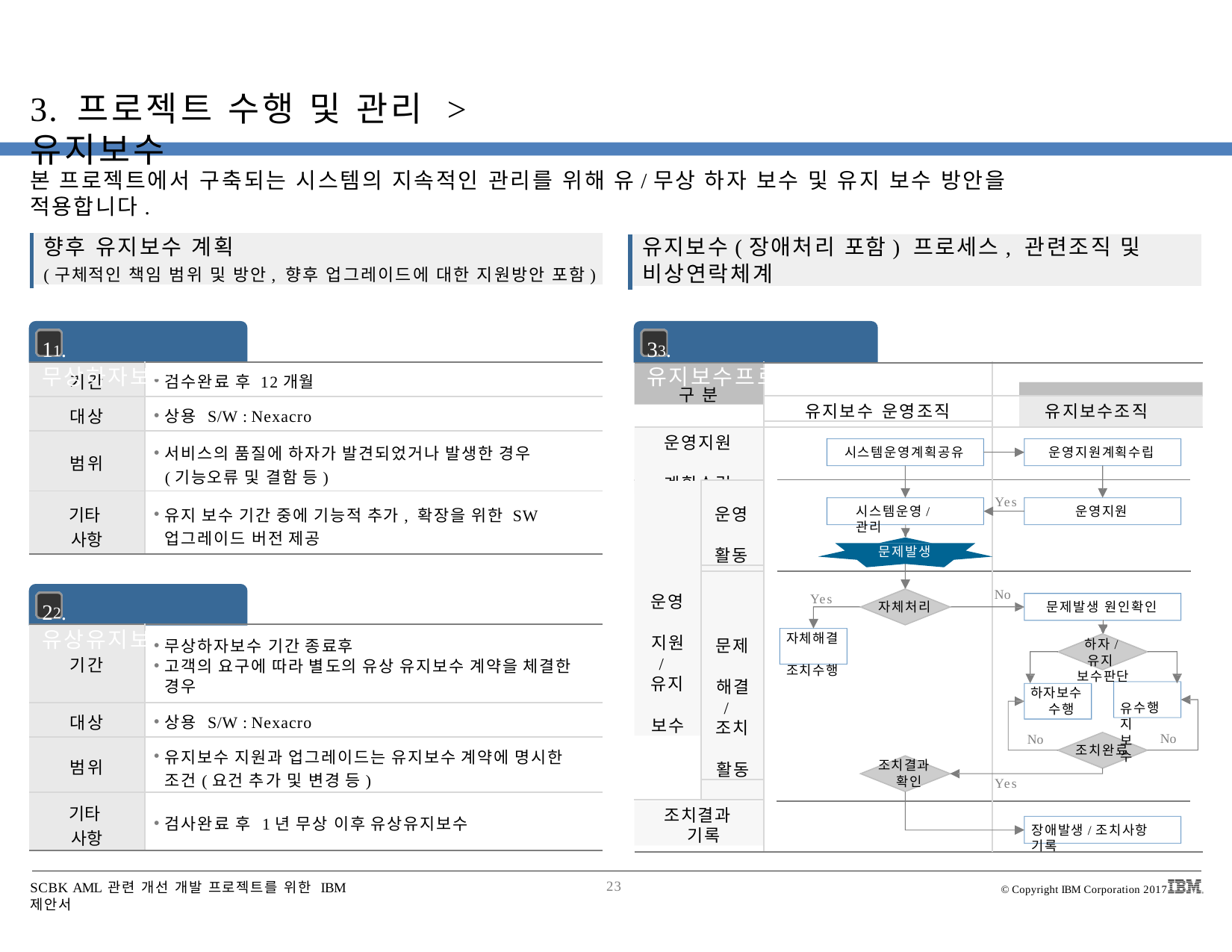

# 3. 프로젝트 수행 및 관리 > 유지보수

본 프로젝트에서 구축되는 시스템의 지속적인 관리를 위해 유/무상 하자 보수 및 유지 보수 방안을 적용합니다.

향후 유지보수 계획
(구체적인 책임 범위 및 방안, 향후 업그레이드에 대한 지원방안 포함)

유지보수(장애처리 포함) 프로세스, 관련조직 및
비상연락체계

11. 무상하자보수
33. 유지보수프로세스

| 기간 | 검수완료 후 12개월 |
| --- | --- |
| 대상 | 상용 S/W : Nexacro |
| 범위 | 서비스의 품질에 하자가 발견되었거나 발생한 경우 (기능오류 및 결함 등) |
| 기타 사항 | 유지 보수 기간 중에 기능적 추가, 확장을 위한 SW 업그레이드 버전 제공 |

구 분

유지보수 운영조직
유지보수조직

운영지원  계획수립

시스템운영계획공유
운영지원계획수립

운영  활동

운영  지원
/    유지  보수
Yes

시스템운영/관리
운영지원

문제발생

문제  해결
/    조치  활동

No

Yes

22. 유상유지보수

자체처리
문제발생 원인확인

하자/유지  보수판단
유지보수

| 기간 | 무상하자보수 기간 종료후 고객의 요구에 따라 별도의 유상 유지보수 계약을 체결한 경우 |
| --- | --- |
| 대상 | 상용 S/W : Nexacro |
| 범위 | 유지보수 지원과 업그레이드는 유지보수 계약에 명시한 조건(요건 추가 및 변경 등) |
| 기타 사항 | 검사완료 후 1년 무상 이후 유상유지보수 |

자체해결  조치수행

하자보수  수행

수행
No
No

조치완료

조치결과  확인

Yes

조치결과  기록

장애발생/조치사항 기록

SCBK AML 관련 개선 개발 프로젝트를 위한 IBM 제안서
23

© Copyright IBM Corporation 2017